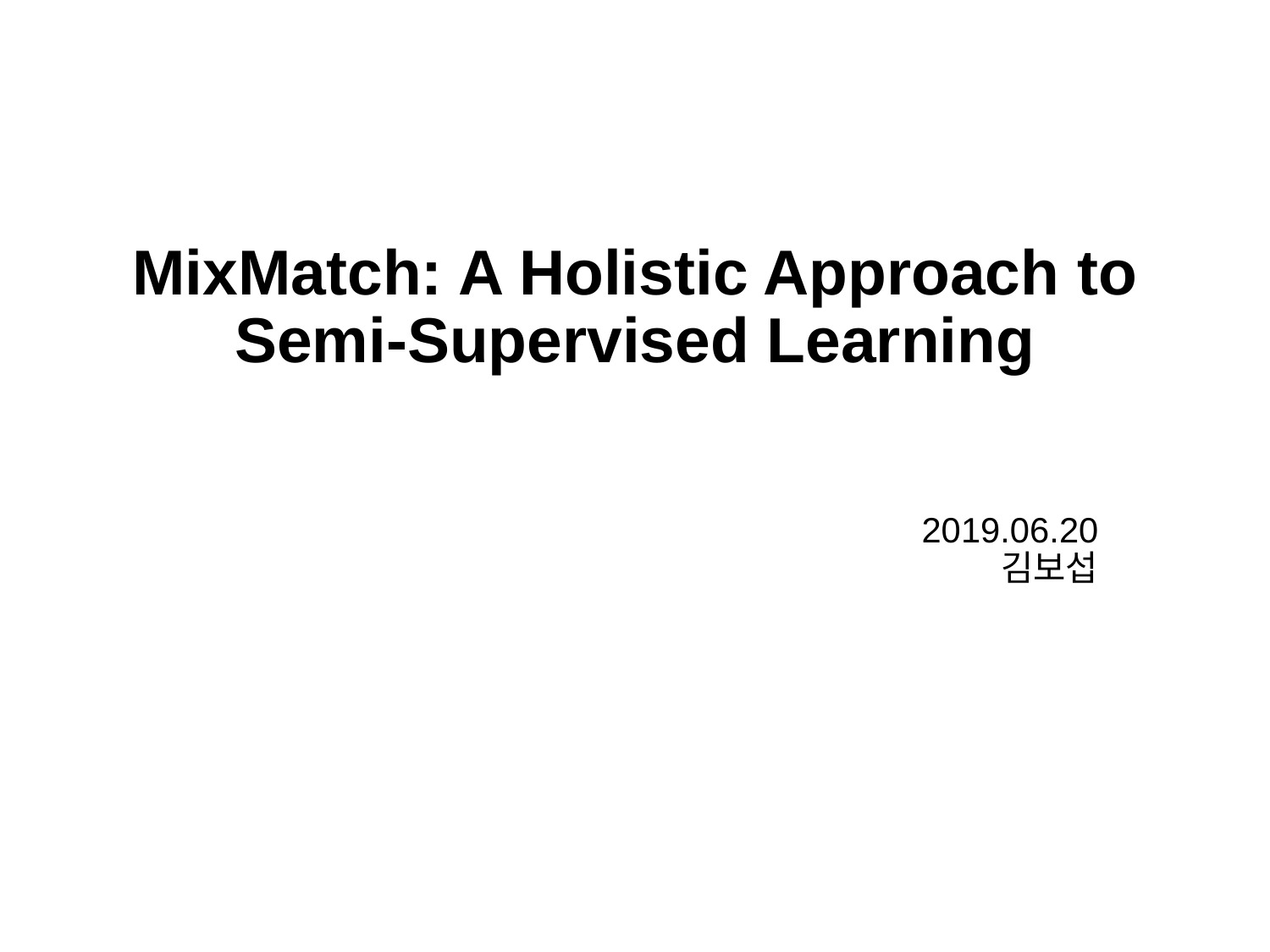

# MixMatch: A Holistic Approach to Semi-Supervised Learning
2019.06.20
김보섭